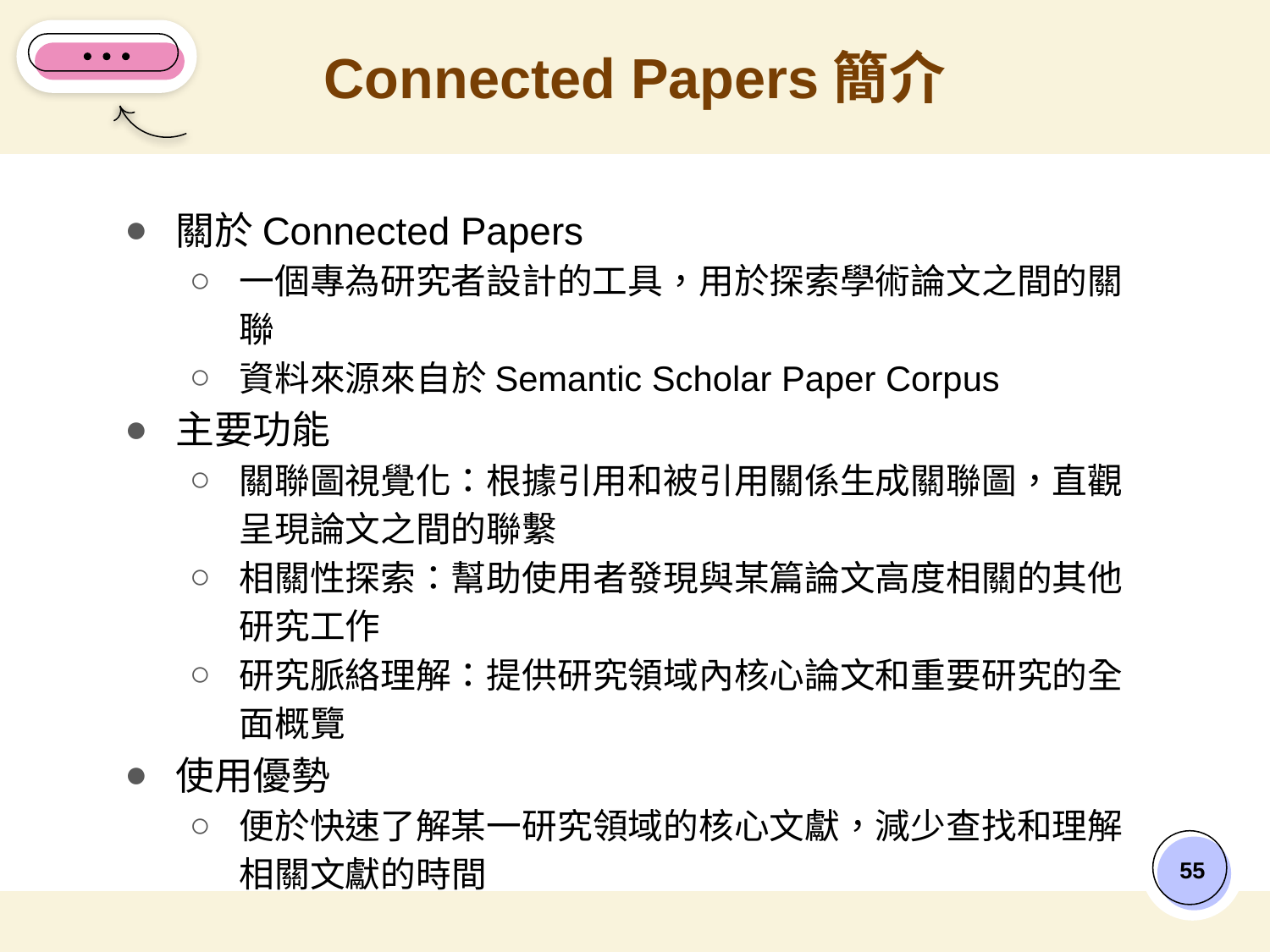

# Connected Papers簡介
關於Connected Papers
一個專為研究者設計的工具，用於探索學術論文之間的關聯
資料來源來自於Semantic Scholar Paper Corpus
主要功能
關聯圖視覺化：根據引用和被引用關係生成關聯圖，直觀呈現論文之間的聯繫
相關性探索：幫助使用者發現與某篇論文高度相關的其他研究工作
研究脈絡理解：提供研究領域內核心論文和重要研究的全面概覽
使用優勢
便於快速了解某一研究領域的核心文獻，減少查找和理解相關文獻的時間
55